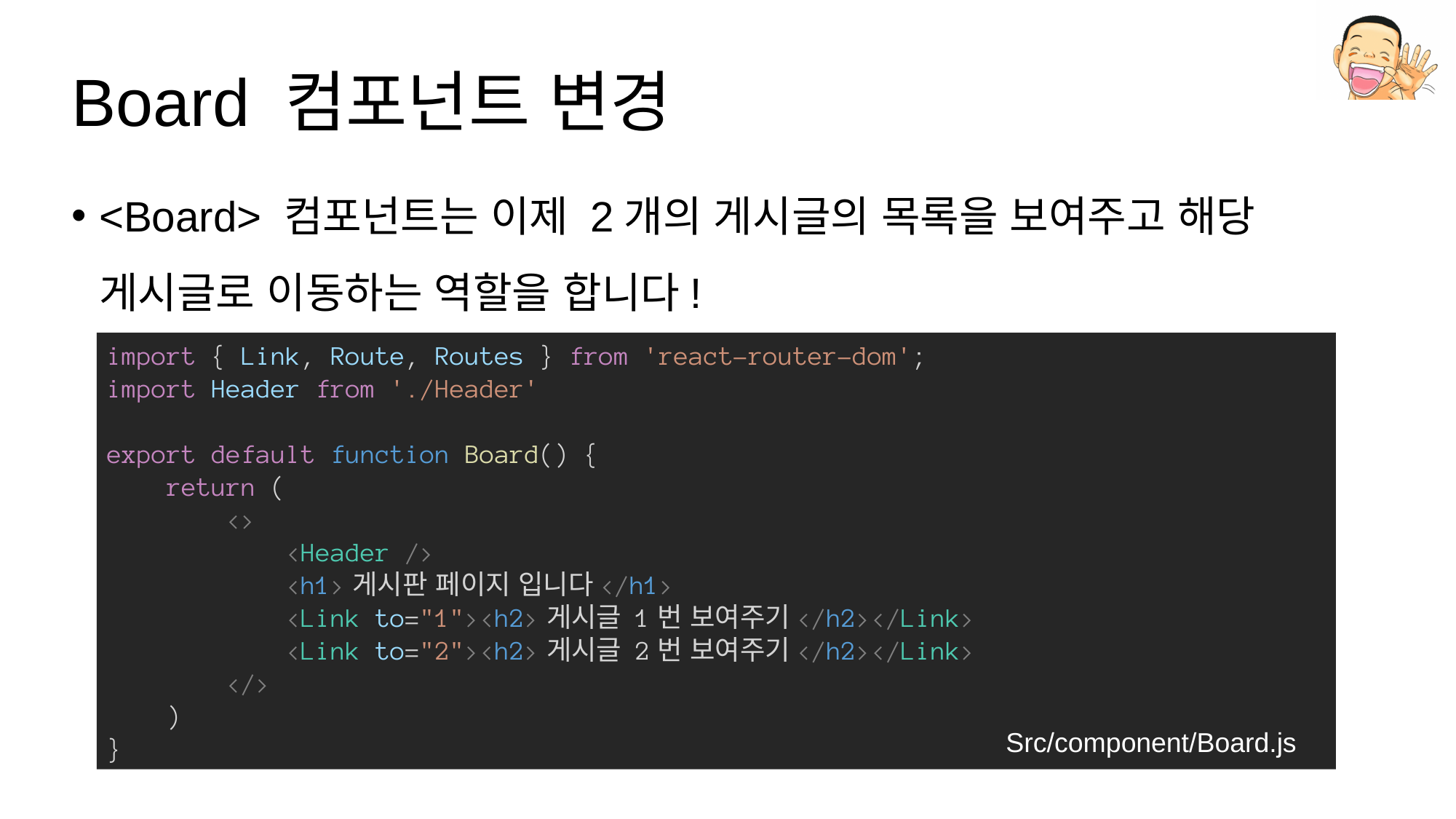

# Board 컴포넌트 변경
<Board> 컴포넌트는 이제 2개의 게시글의 목록을 보여주고 해당 게시글로 이동하는 역할을 합니다!
import { Link, Route, Routes } from 'react-router-dom';
import Header from './Header'
export default function Board() {
    return (
        <>
            <Header />
            <h1>게시판 페이지 입니다</h1>
            <Link to="1"><h2>게시글 1번 보여주기</h2></Link>
            <Link to="2"><h2>게시글 2번 보여주기</h2></Link>
        </>
    )
}
Src/component/Board.js